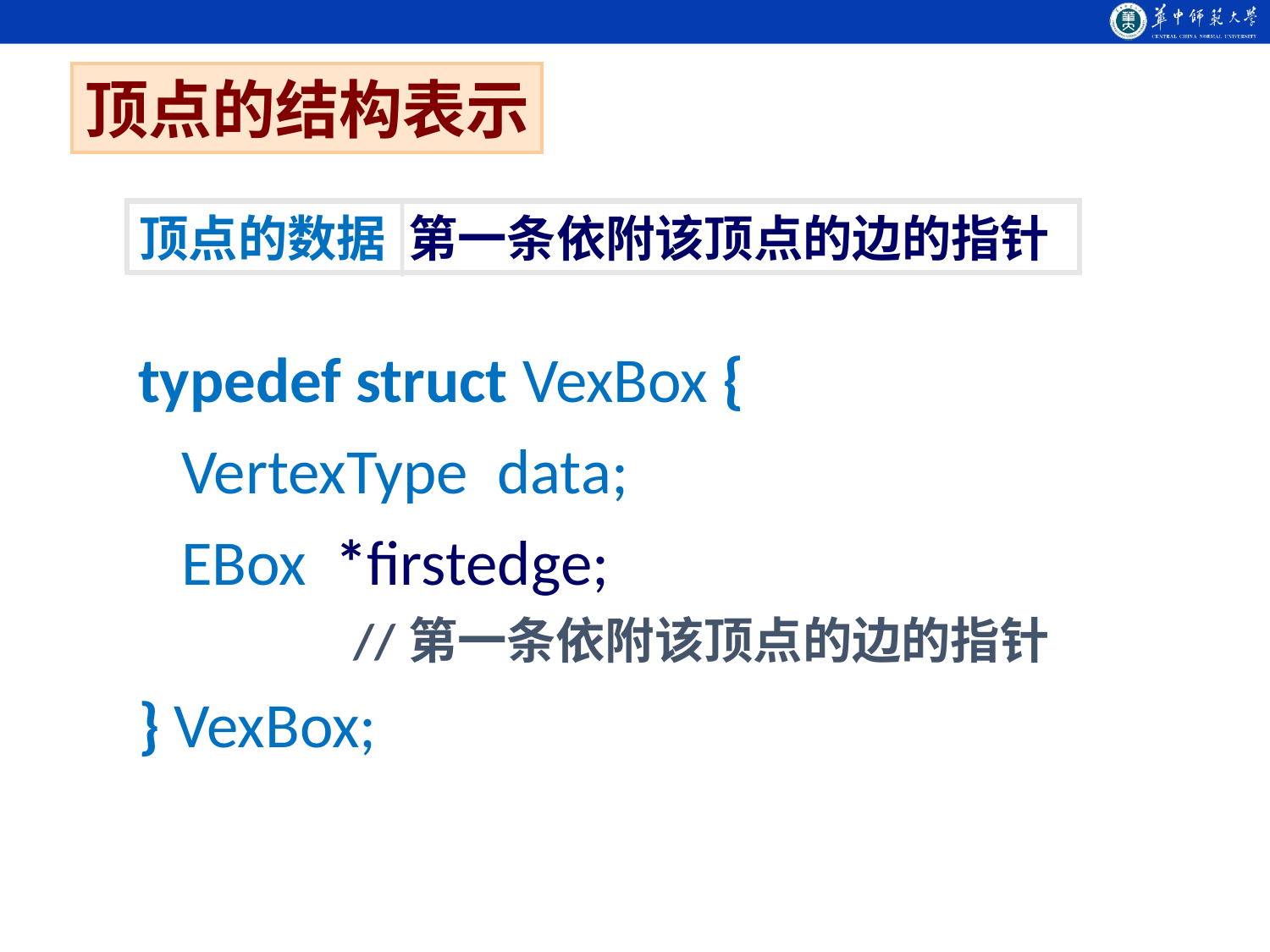

顶点的结构表示
顶点的数据  第一条依附该顶点的边的指针

typedef struct VexBox {
   VertexType  data;
   EBox  *firstedge;
                   //第一条依附该顶点的边的指针
} VexBox;